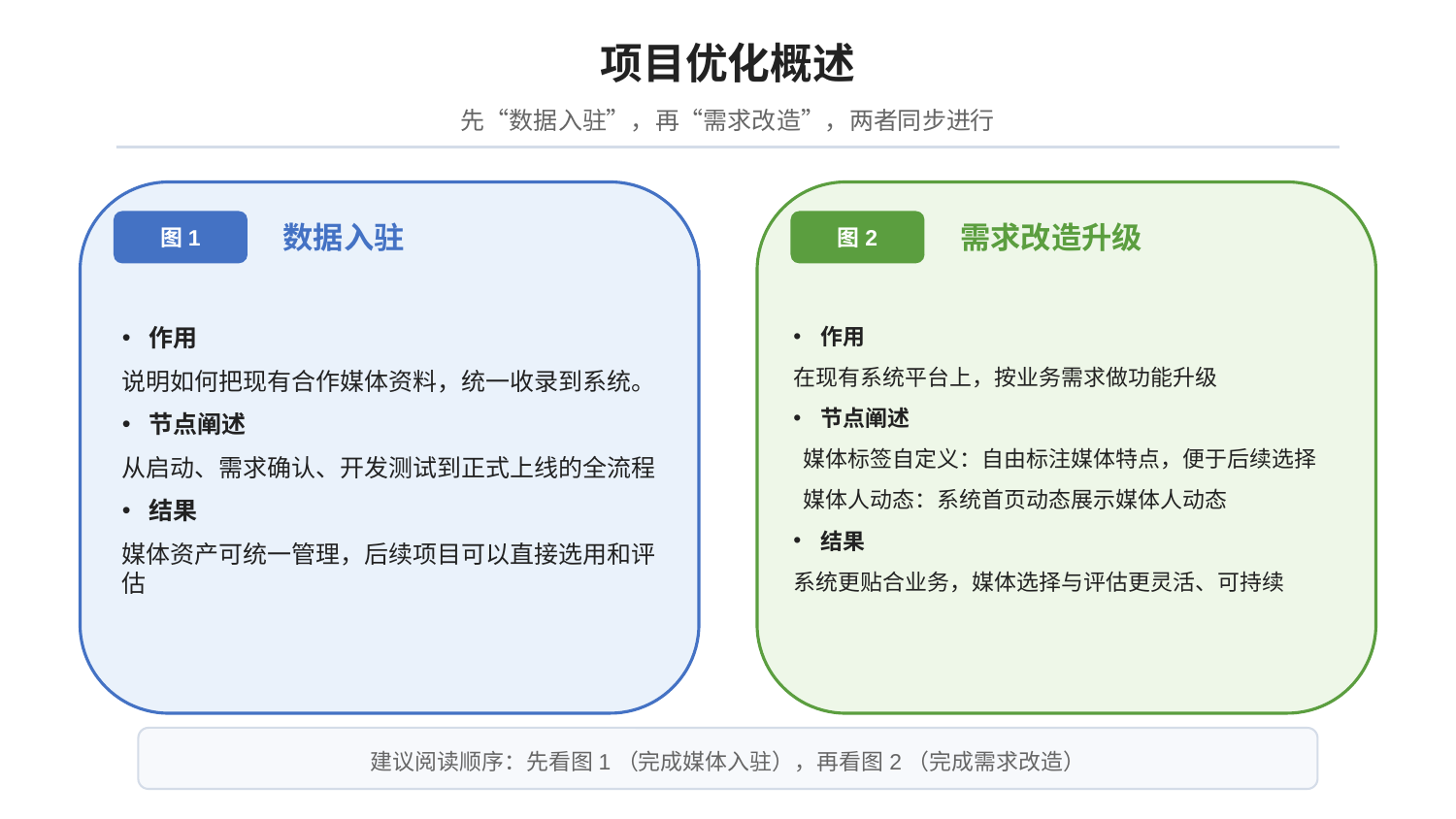

项目优化概述
先“数据入驻”，再“需求改造”，两者同步进行

数据入驻

需求改造升级
图1
图2
作用
说明如何把现有合作媒体资料，统一收录到系统。
节点阐述
从启动、需求确认、开发测试到正式上线的全流程
结果
媒体资产可统一管理，后续项目可以直接选用和评估
作用
在现有系统平台上，按业务需求做功能升级
节点阐述
 媒体标签自定义：自由标注媒体特点，便于后续选择
 媒体人动态：系统首页动态展示媒体人动态
结果
系统更贴合业务，媒体选择与评估更灵活、可持续

建议阅读顺序：先看图1（完成媒体入驻），再看图2（完成需求改造）